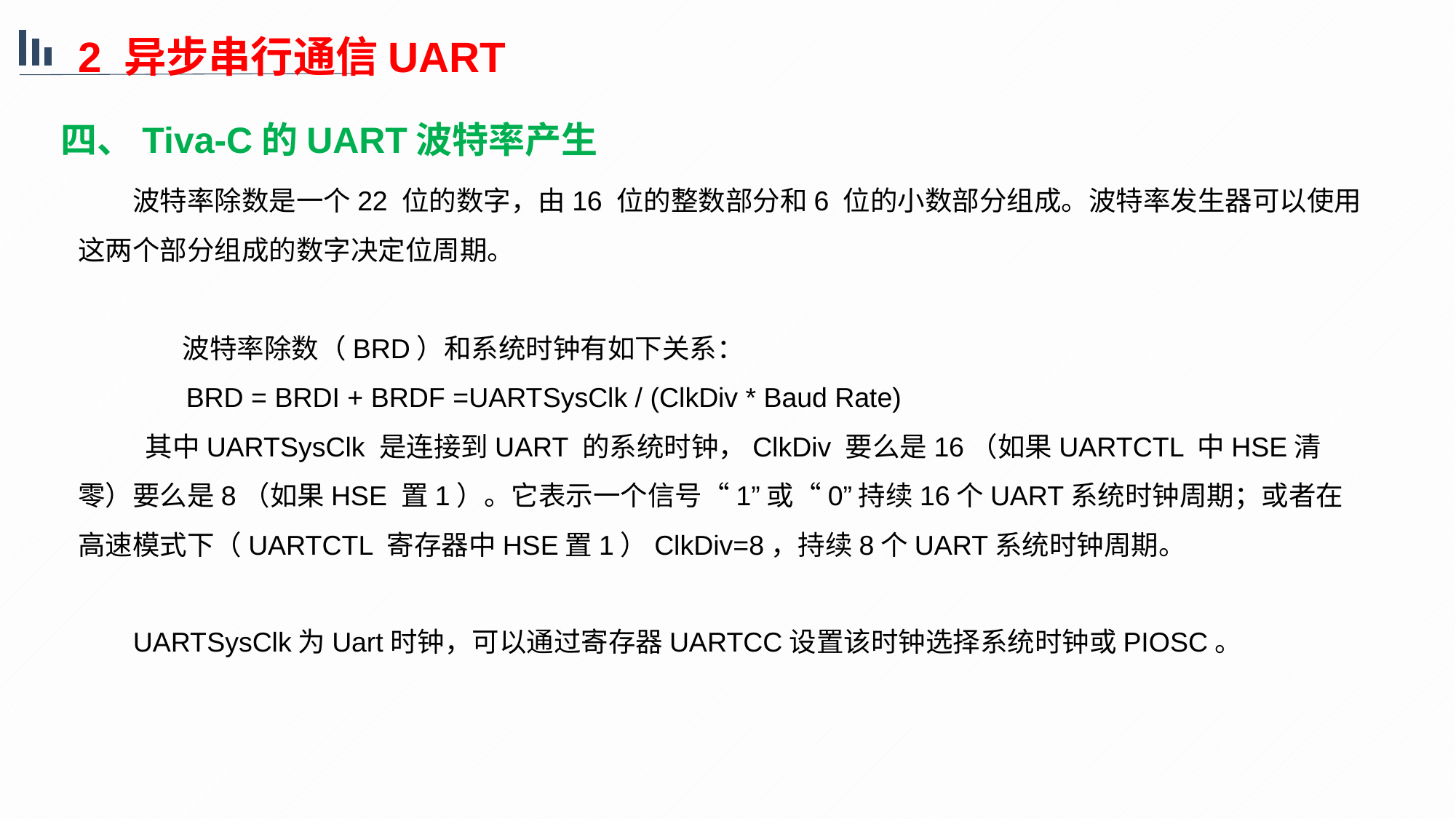

2 异步串行通信UART

四、Tiva-C的UART波特率产生
波特率除数是一个22 位的数字，由16 位的整数部分和6 位的小数部分组成。波特率发生器可以使用这两个部分组成的数字决定位周期。

       波特率除数（BRD）和系统时钟有如下关系：
       BRD = BRDI + BRDF =UARTSysClk / (ClkDiv * Baud Rate)
 其中UARTSysClk 是连接到UART 的系统时钟，ClkDiv 要么是16（如果UARTCTL 中HSE清零）要么是8（如果HSE 置1）。它表示一个信号“1”或“0”持续16个UART系统时钟周期；或者在高速模式下（UARTCTL 寄存器中HSE置1）ClkDiv=8，持续8个UART系统时钟周期。

UARTSysClk为Uart时钟，可以通过寄存器UARTCC设置该时钟选择系统时钟或PIOSC。